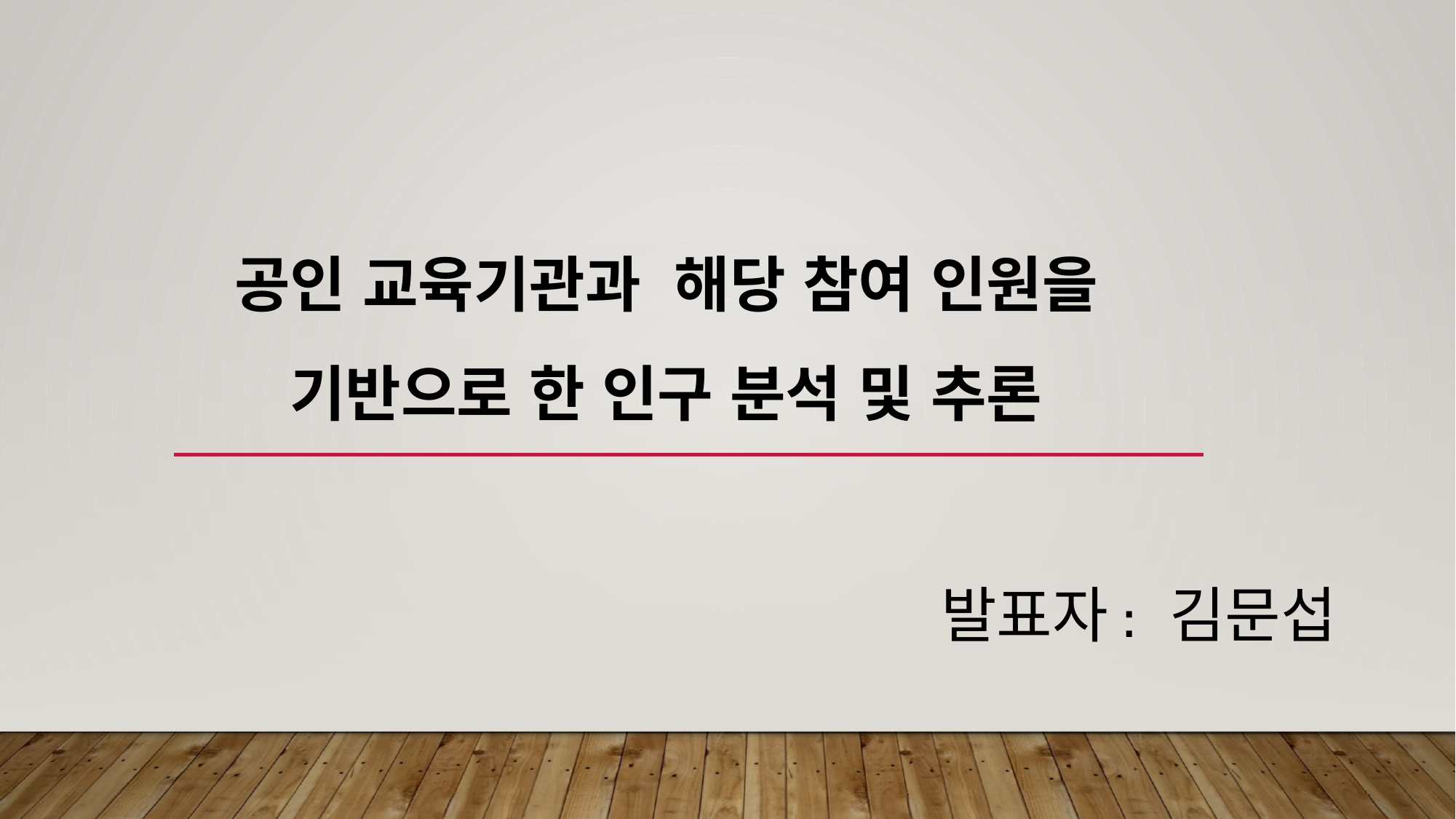

# 공인 교육기관과  해당 참여 인원을 기반으로 한 인구 분석 및 추론
발표자: 김문섭